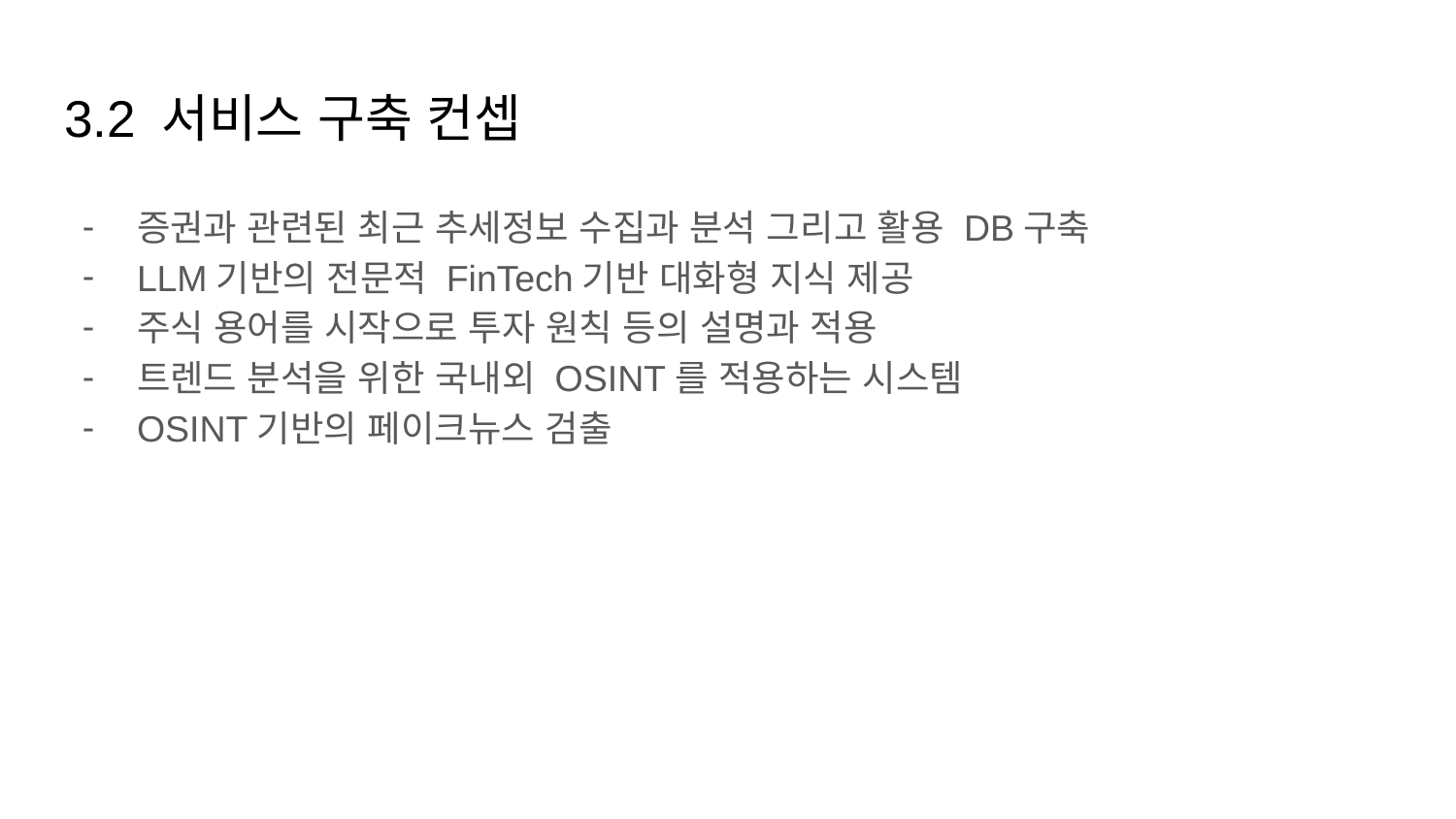

# 3.2 서비스 구축 컨셉
증권과 관련된 최근 추세정보 수집과 분석 그리고 활용 DB구축
LLM기반의 전문적 FinTech기반 대화형 지식 제공
주식 용어를 시작으로 투자 원칙 등의 설명과 적용
트렌드 분석을 위한 국내외 OSINT를 적용하는 시스템
OSINT기반의 페이크뉴스 검출